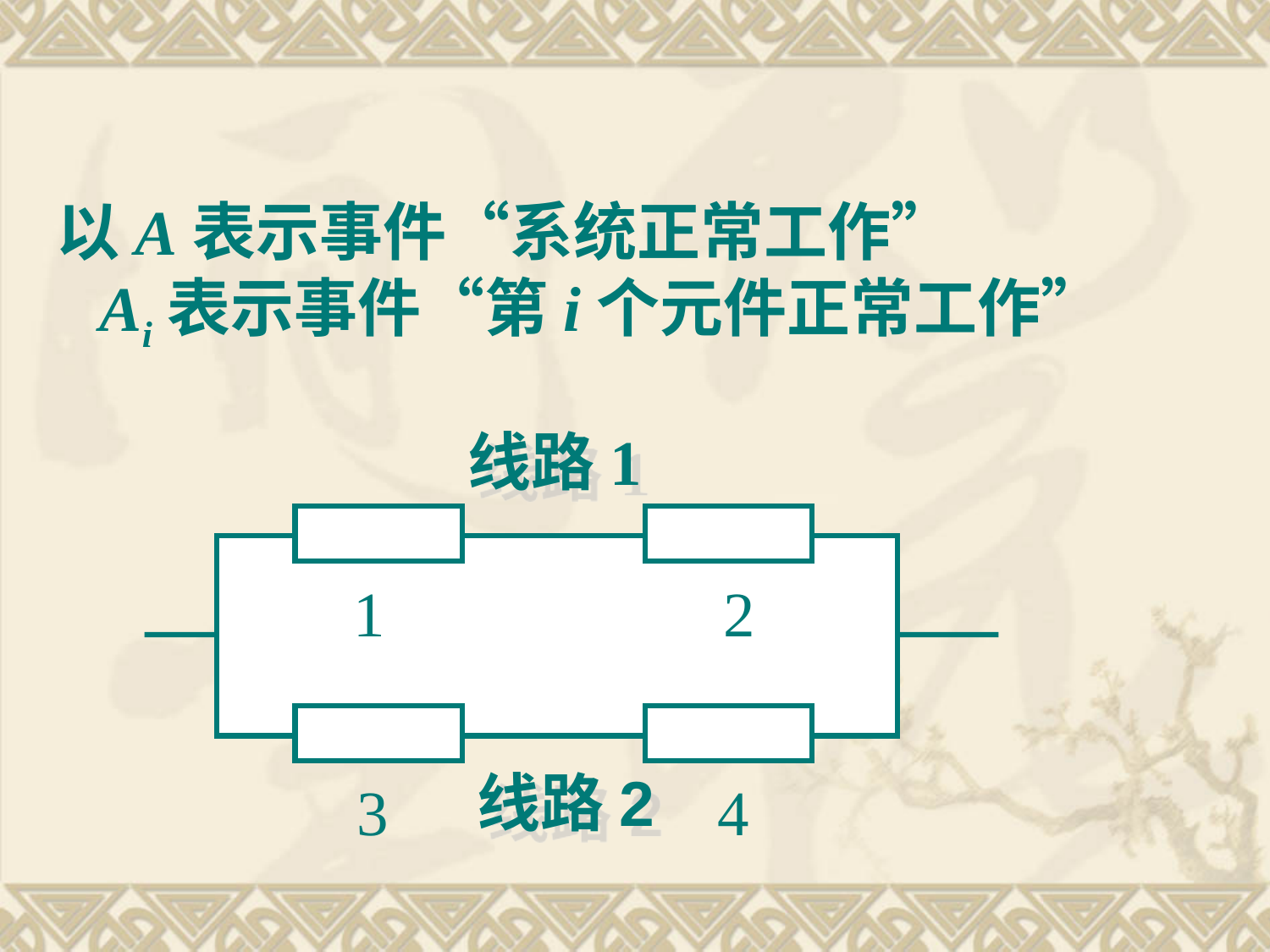

# 以A表示事件“系统正常工作” Ai表示事件“第i个元件正常工作”
线路1

1
2

线路2
3
4